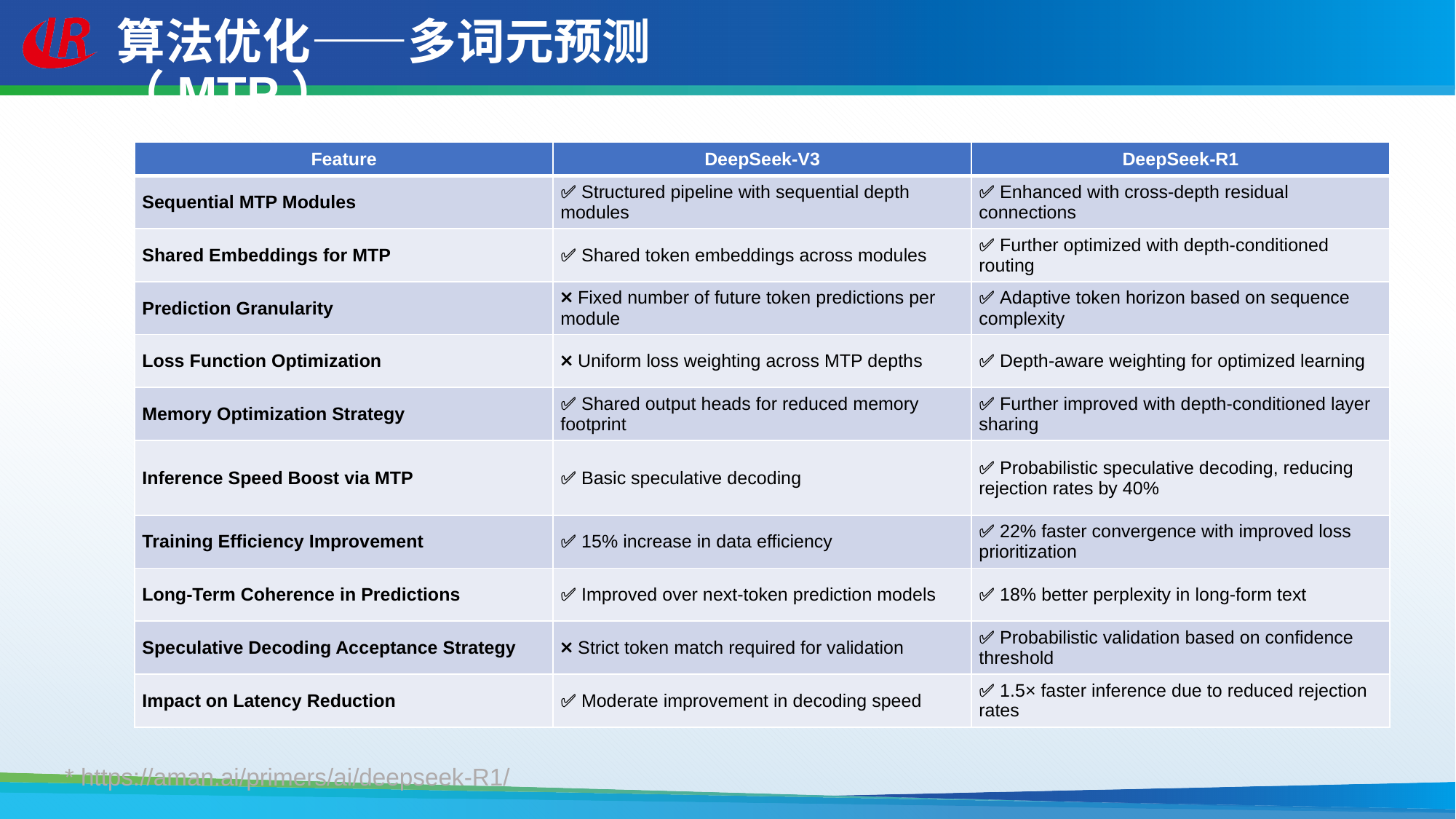

# 算法优化——多词元预测（MTP）
| Feature | DeepSeek-V3 | DeepSeek-R1 |
| --- | --- | --- |
| Sequential MTP Modules | ✅ Structured pipeline with sequential depth modules | ✅ Enhanced with cross-depth residual connections |
| Shared Embeddings for MTP | ✅ Shared token embeddings across modules | ✅ Further optimized with depth-conditioned routing |
| Prediction Granularity | ❌ Fixed number of future token predictions per module | ✅ Adaptive token horizon based on sequence complexity |
| Loss Function Optimization | ❌ Uniform loss weighting across MTP depths | ✅ Depth-aware weighting for optimized learning |
| Memory Optimization Strategy | ✅ Shared output heads for reduced memory footprint | ✅ Further improved with depth-conditioned layer sharing |
| Inference Speed Boost via MTP | ✅ Basic speculative decoding | ✅ Probabilistic speculative decoding, reducing rejection rates by 40% |
| Training Efficiency Improvement | ✅ 15% increase in data efficiency | ✅ 22% faster convergence with improved loss prioritization |
| Long-Term Coherence in Predictions | ✅ Improved over next-token prediction models | ✅ 18% better perplexity in long-form text |
| Speculative Decoding Acceptance Strategy | ❌ Strict token match required for validation | ✅ Probabilistic validation based on confidence threshold |
| Impact on Latency Reduction | ✅ Moderate improvement in decoding speed | ✅ 1.5× faster inference due to reduced rejection rates |
* https://aman.ai/primers/ai/deepseek-R1/